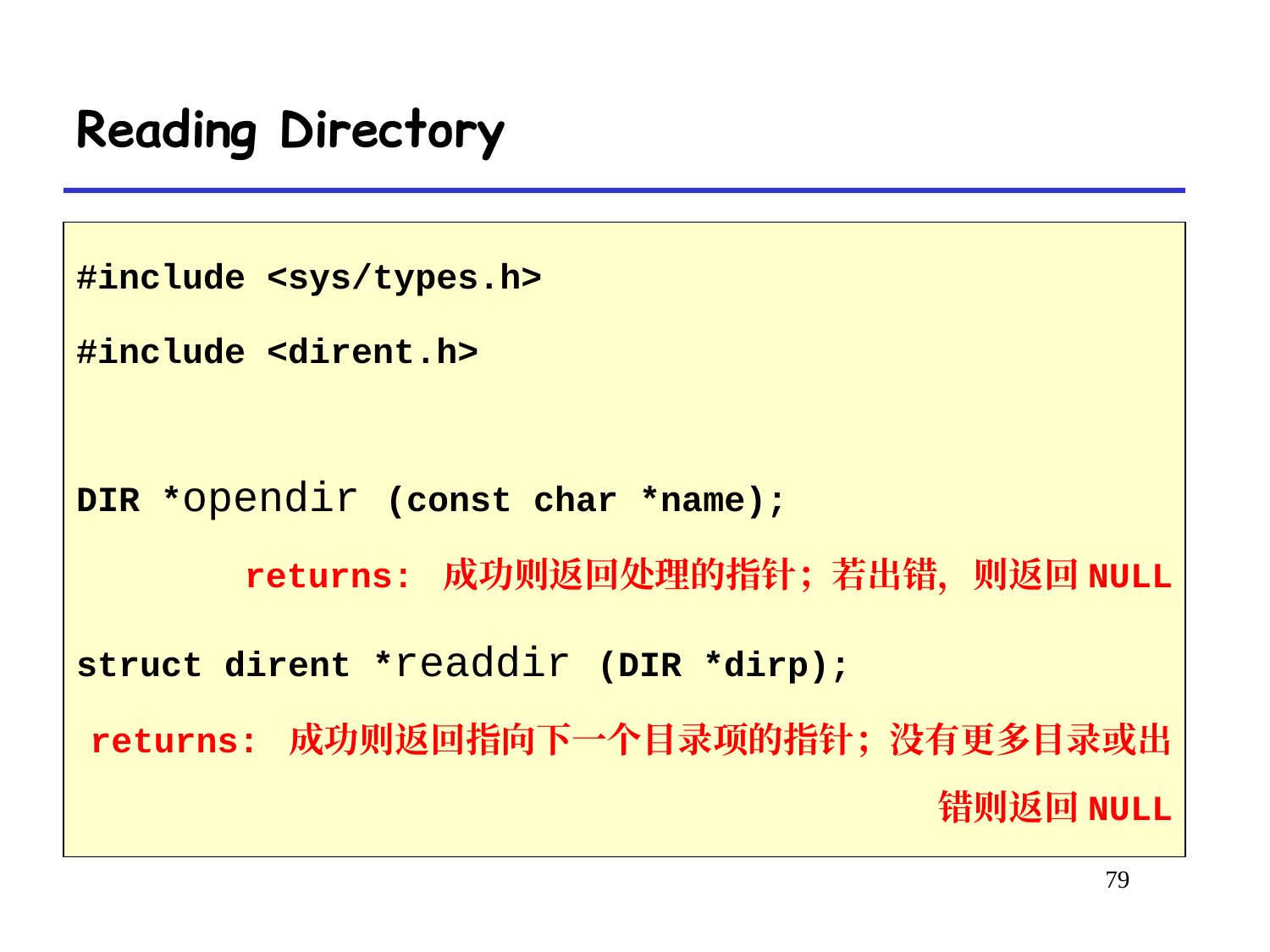

# Reading Directory

#include <sys/types.h>
#include <dirent.h>

DIR *opendir (const char *name);
 returns: 成功则返回处理的指针；若出错，则返回NULL
struct dirent *readdir (DIR *dirp);
returns: 成功则返回指向下一个目录项的指针；没有更多目录或出错则返回NULL
79